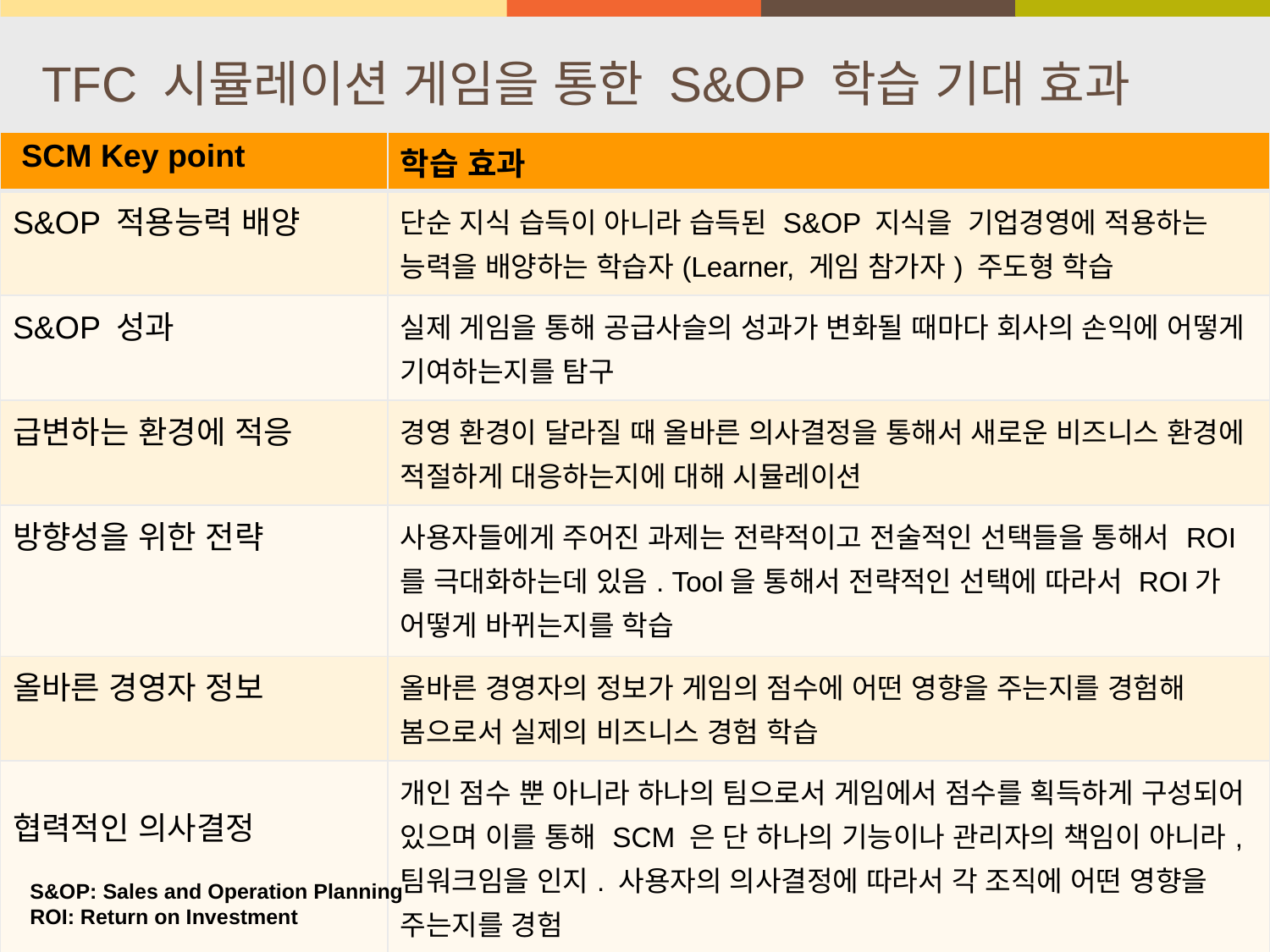

# TFC 시뮬레이션 게임을 통한 S&OP 학습 기대 효과
| SCM Key point | 학습 효과 |
| --- | --- |
| S&OP 적용능력 배양 | 단순 지식 습득이 아니라 습득된 S&OP 지식을 기업경영에 적용하는 능력을 배양하는 학습자(Learner, 게임 참가자) 주도형 학습 |
| S&OP 성과 | 실제 게임을 통해 공급사슬의 성과가 변화될 때마다 회사의 손익에 어떻게 기여하는지를 탐구 |
| 급변하는 환경에 적응 | 경영 환경이 달라질 때 올바른 의사결정을 통해서 새로운 비즈니스 환경에 적절하게 대응하는지에 대해 시뮬레이션 |
| 방향성을 위한 전략 | 사용자들에게 주어진 과제는 전략적이고 전술적인 선택들을 통해서 ROI를 극대화하는데 있음. Tool을 통해서 전략적인 선택에 따라서 ROI가 어떻게 바뀌는지를 학습 |
| 올바른 경영자 정보 | 올바른 경영자의 정보가 게임의 점수에 어떤 영향을 주는지를 경험해 봄으로서 실제의 비즈니스 경험 학습 |
| 협력적인 의사결정 | 개인 점수 뿐 아니라 하나의 팀으로서 게임에서 점수를 획득하게 구성되어 있으며 이를 통해 SCM 은 단 하나의 기능이나 관리자의 책임이 아니라, 팀워크임을 인지. 사용자의 의사결정에 따라서 각 조직에 어떤 영향을 주는지를 경험 |
S&OP: Sales and Operation Planning
ROI: Return on Investment